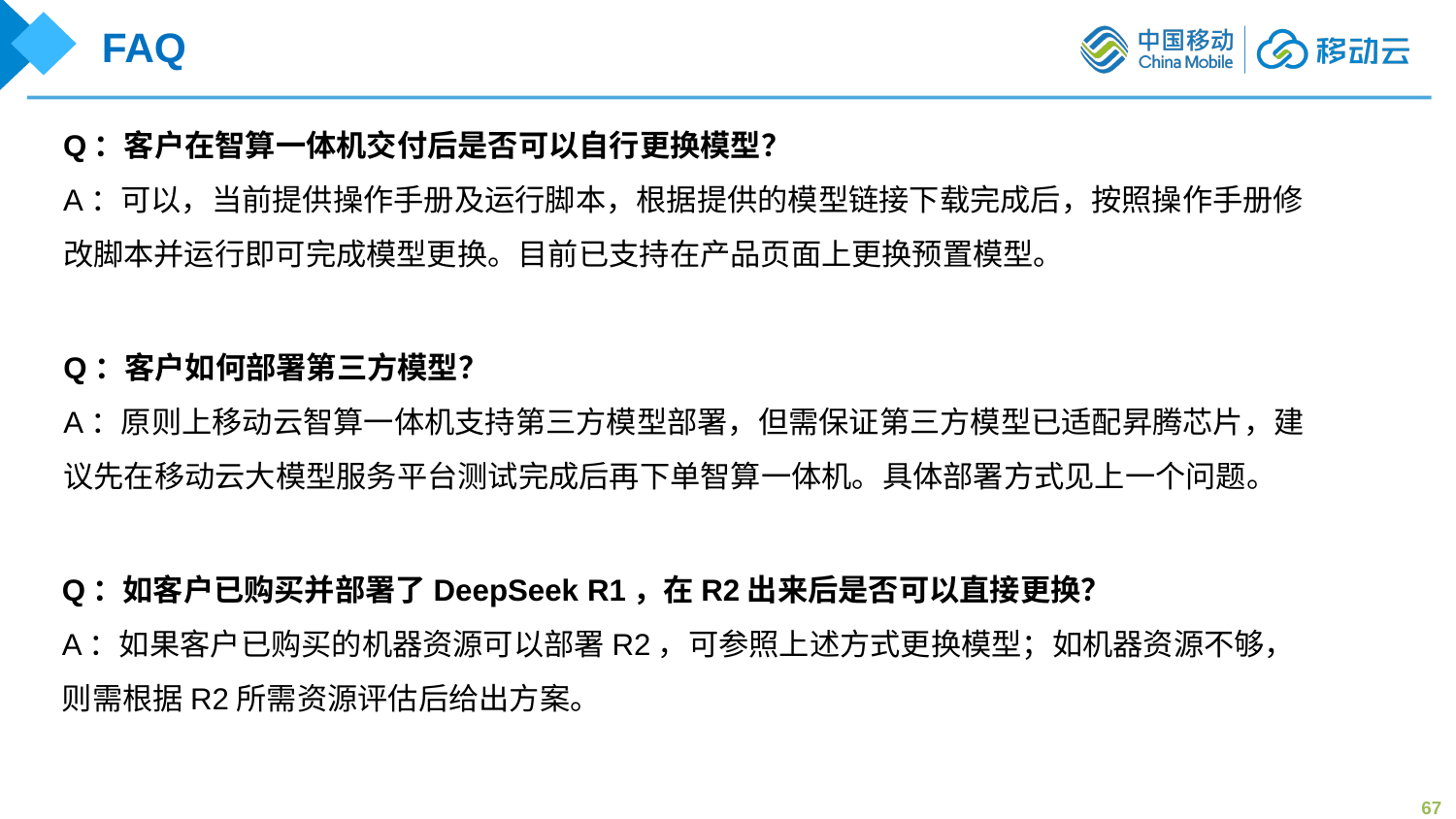

FAQ
Q：客户在智算一体机交付后是否可以自行更换模型？
A：可以，当前提供操作手册及运行脚本，根据提供的模型链接下载完成后，按照操作手册修改脚本并运行即可完成模型更换。目前已支持在产品页面上更换预置模型。
Q：客户如何部署第三方模型？
A：原则上移动云智算一体机支持第三方模型部署，但需保证第三方模型已适配昇腾芯片，建议先在移动云大模型服务平台测试完成后再下单智算一体机。具体部署方式见上一个问题。
Q：如客户已购买并部署了DeepSeek R1，在R2出来后是否可以直接更换？
A：如果客户已购买的机器资源可以部署R2，可参照上述方式更换模型；如机器资源不够，则需根据R2所需资源评估后给出方案。